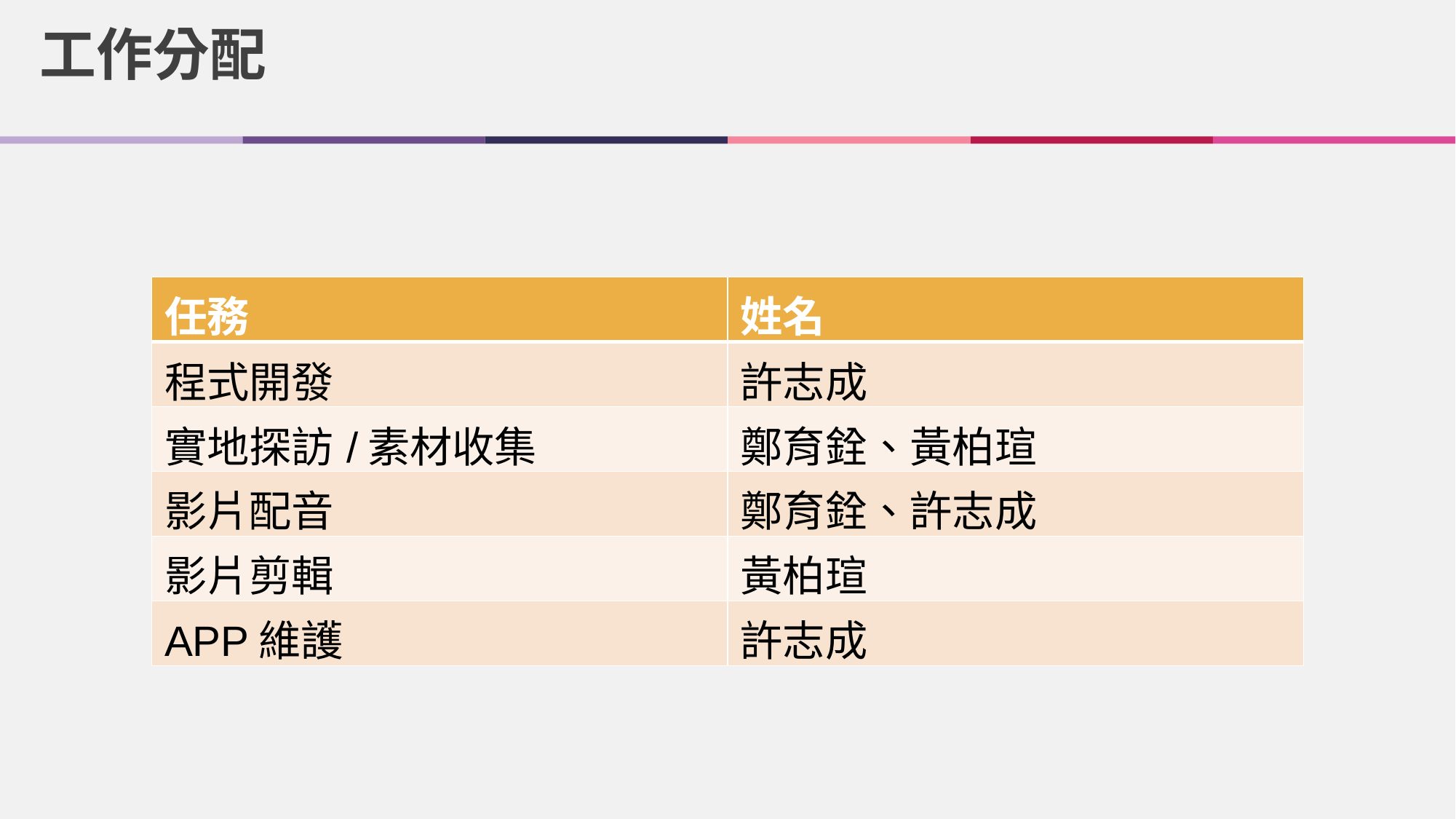

工作分配
| 任務 | 姓名 |
| --- | --- |
| 程式開發 | 許志成 |
| 實地探訪/素材收集 | 鄭育銓、黃柏瑄 |
| 影片配音 | 鄭育銓、許志成 |
| 影片剪輯 | 黃柏瑄 |
| APP維護 | 許志成 |